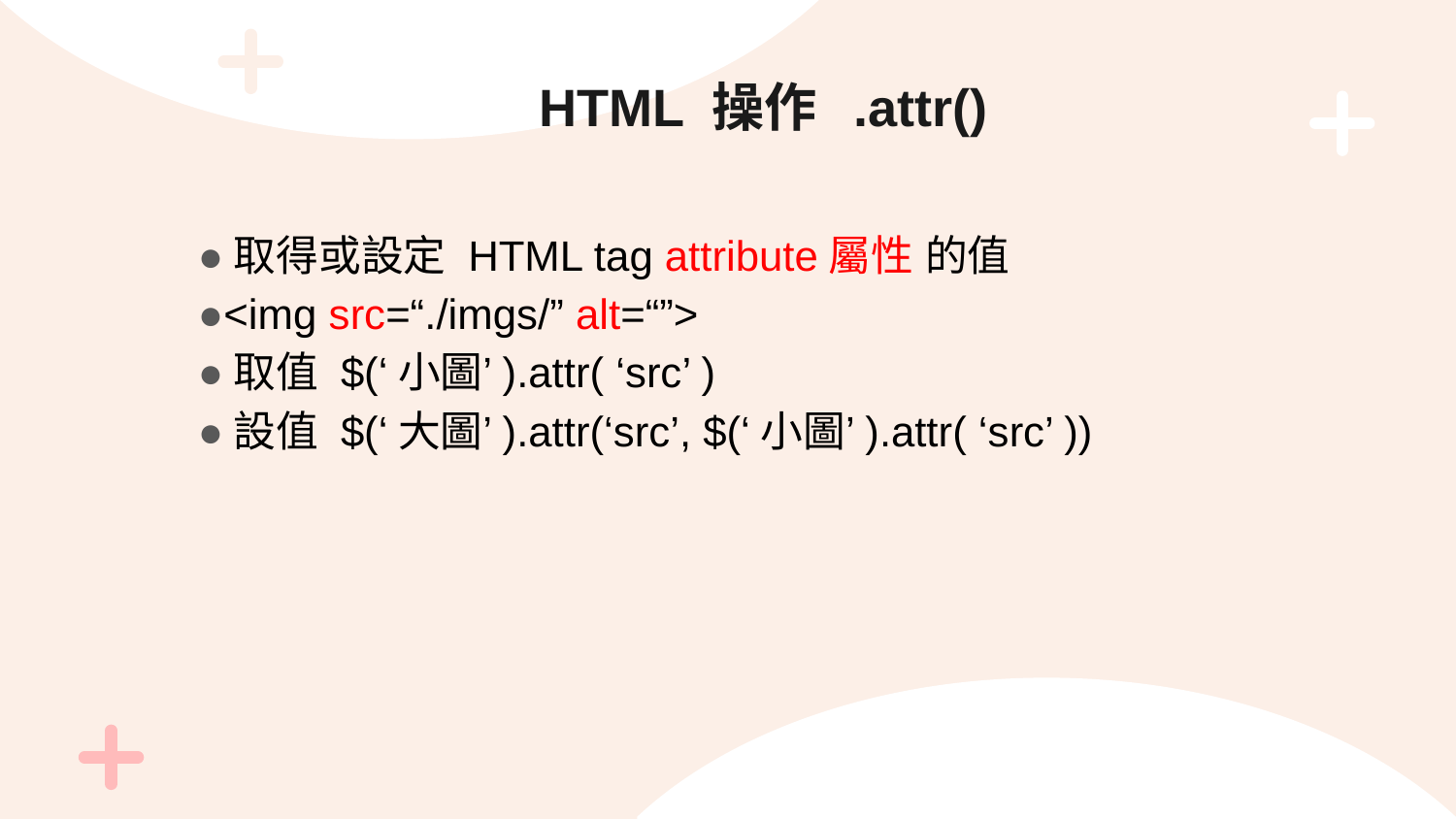

# HTML 操作  .attr()
●取得或設定 HTML tag attribute屬性 的值
●<img src=“./imgs/” alt=“”>
●取值 $(‘小圖’).attr( ‘src’ )
●設值 $(‘大圖’).attr(‘src’, $(‘小圖’).attr( ‘src’ ))